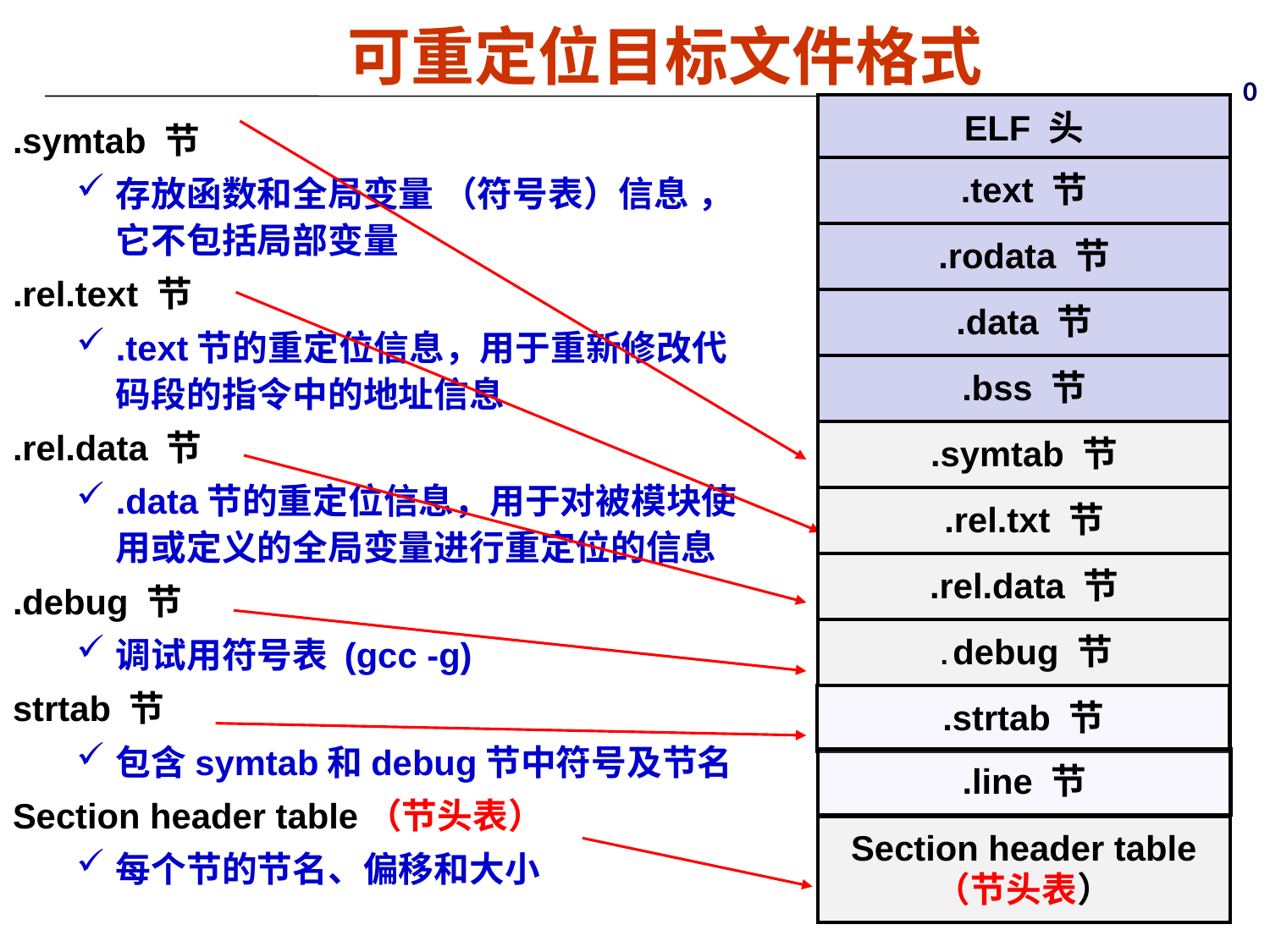

可重定位目标文件格式
0
ELF 头
.text 节
.rodata 节
.data 节
.bss 节
.symtab 节
.rel.txt 节
.rel.data 节
.debug 节
.strtab 节
.line 节
Section header table
（节头表）
.symtab 节
存放函数和全局变量 （符号表）信息 ，它不包括局部变量
.rel.text 节
.text节的重定位信息，用于重新修改代码段的指令中的地址信息
.rel.data 节
.data节的重定位信息，用于对被模块使用或定义的全局变量进行重定位的信息
.debug 节
调试用符号表 (gcc -g)
strtab 节
包含symtab和debug节中符号及节名
Section header table（节头表）
每个节的节名、偏移和大小